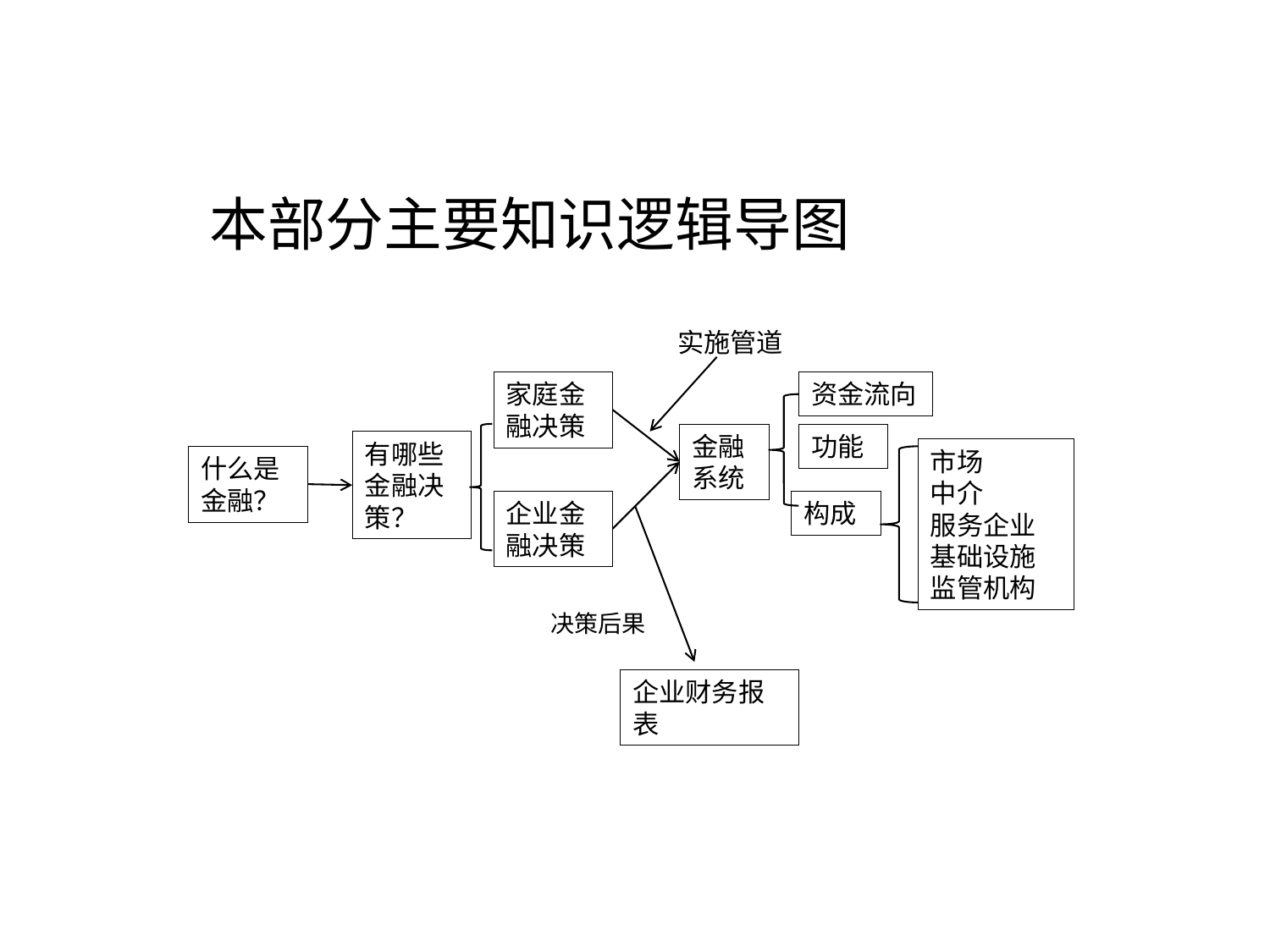

# 本部分主要知识逻辑导图
实施管道
家庭金融决策
资金流向

金融系统

功能
有哪些金融决策？
市场
中介
服务企业
基础设施
监管机构
什么是金融？

企业金融决策
构成
决策后果
企业财务报表